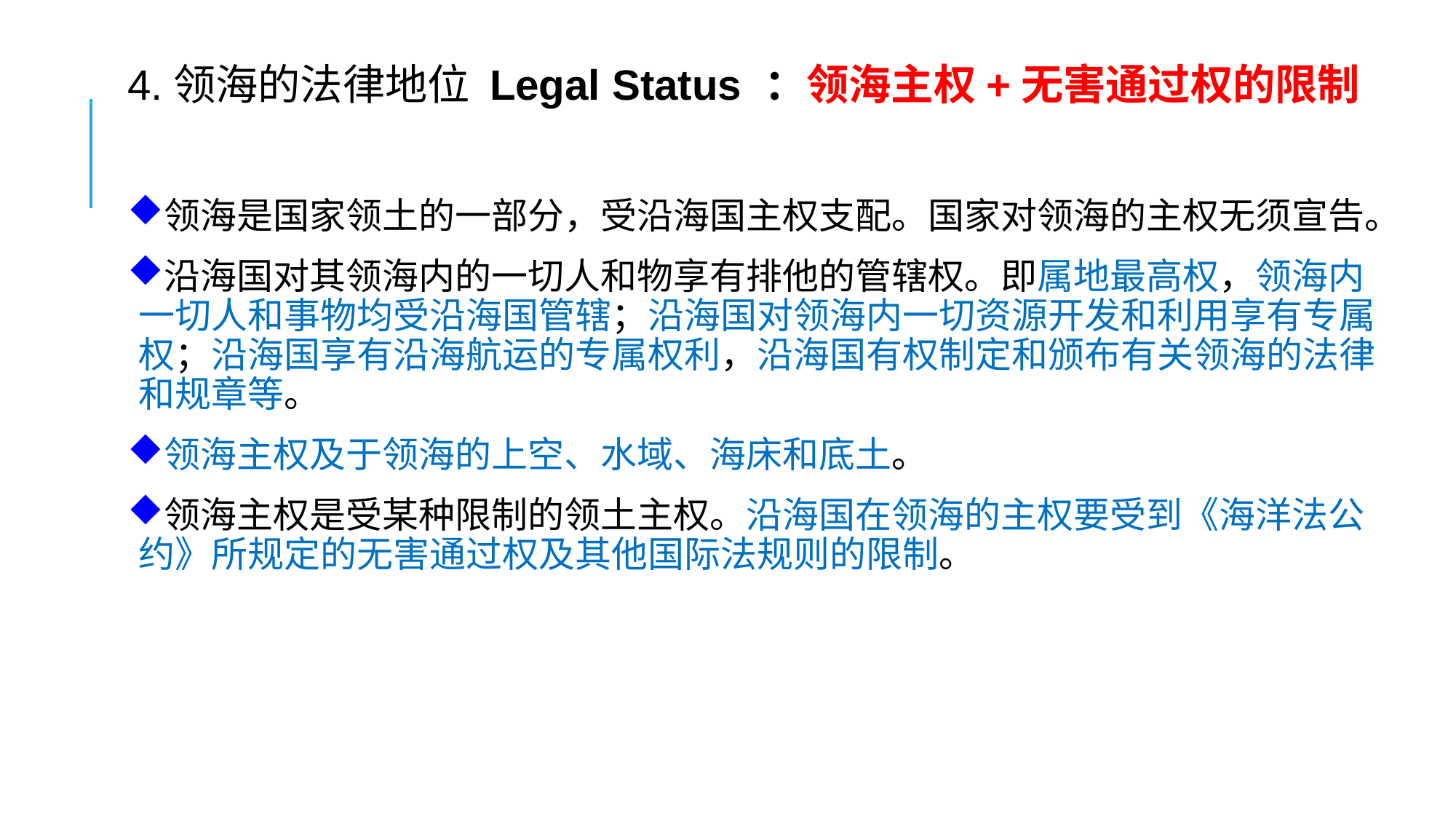

4.领海的法律地位 Legal Status ：领海主权+无害通过权的限制

领海是国家领土的一部分，受沿海国主权支配。国家对领海的主权无须宣告。
沿海国对其领海内的一切人和物享有排他的管辖权。即属地最高权，领海内一切人和事物均受沿海国管辖；沿海国对领海内一切资源开发和利用享有专属权；沿海国享有沿海航运的专属权利，沿海国有权制定和颁布有关领海的法律和规章等。
领海主权及于领海的上空、水域、海床和底土。
领海主权是受某种限制的领土主权。沿海国在领海的主权要受到《海洋法公约》所规定的无害通过权及其他国际法规则的限制。